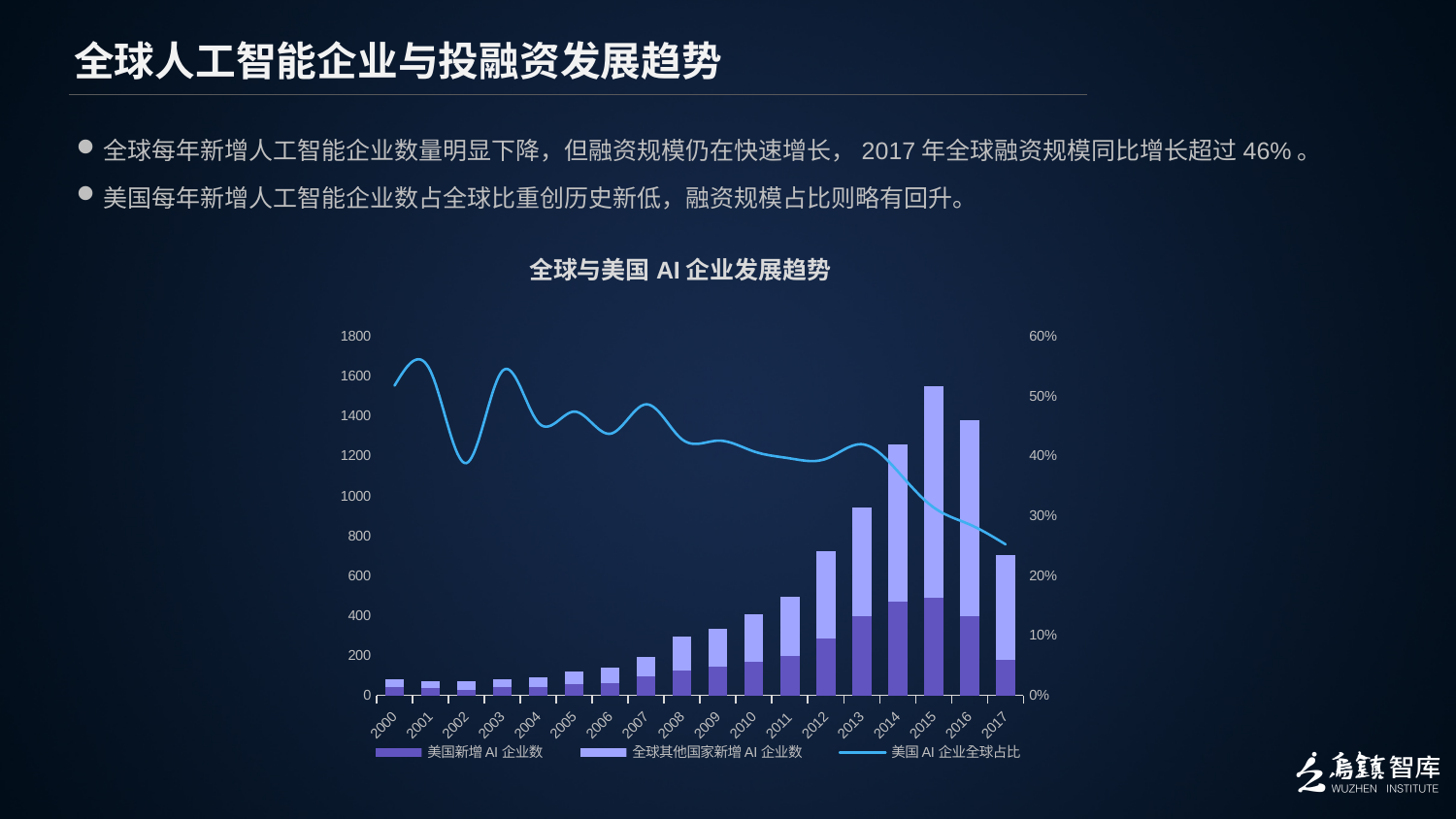

全球人工智能企业与投融资发展趋势
全球每年新增人工智能企业数量明显下降，但融资规模仍在快速增长，2017年全球融资规模同比增长超过46%。
美国每年新增人工智能企业数占全球比重创历史新低，融资规模占比则略有回升。
全球与美国AI企业发展趋势

### Chart

| Category | 美国新增AI企业数 | 全球其他国家新增AI企业数 | 美国AI企业全球占比 |
|---|---|---|---|
| 2000 | 42.0 | 39.0 | 0.5185185185185185 |
| 2001 | 38.0 | 32.0 | 0.5428571428571428 |
| 2002 | 28.0 | 44.0 | 0.3888888888888889 |
| 2003 | 44.0 | 37.0 | 0.5432098765432098 |
| 2004 | 42.0 | 50.0 | 0.45652173913043476 |
| 2005 | 57.0 | 63.0 | 0.475 |
| 2006 | 60.0 | 77.0 | 0.43795620437956206 |
| 2007 | 95.0 | 100.0 | 0.48717948717948717 |
| 2008 | 126.0 | 168.0 | 0.42857142857142855 |
| 2009 | 142.0 | 191.0 | 0.4264264264264264 |
| 2010 | 167.0 | 242.0 | 0.4083129584352078 |
| 2011 | 196.0 | 298.0 | 0.3967611336032389 |
| 2012 | 287.0 | 438.0 | 0.39586206896551723 |
| 2013 | 396.0 | 546.0 | 0.42038216560509556 |
| 2014 | 473.0 | 788.0 | 0.37509912767644726 |
| 2015 | 488.0 | 1063.0 | 0.31463571889103803 |
| 2016 | 396.0 | 988.0 | 0.2861271676300578 |
| 2017 | 178.0 | 526.0 | 0.2528409090909091 |